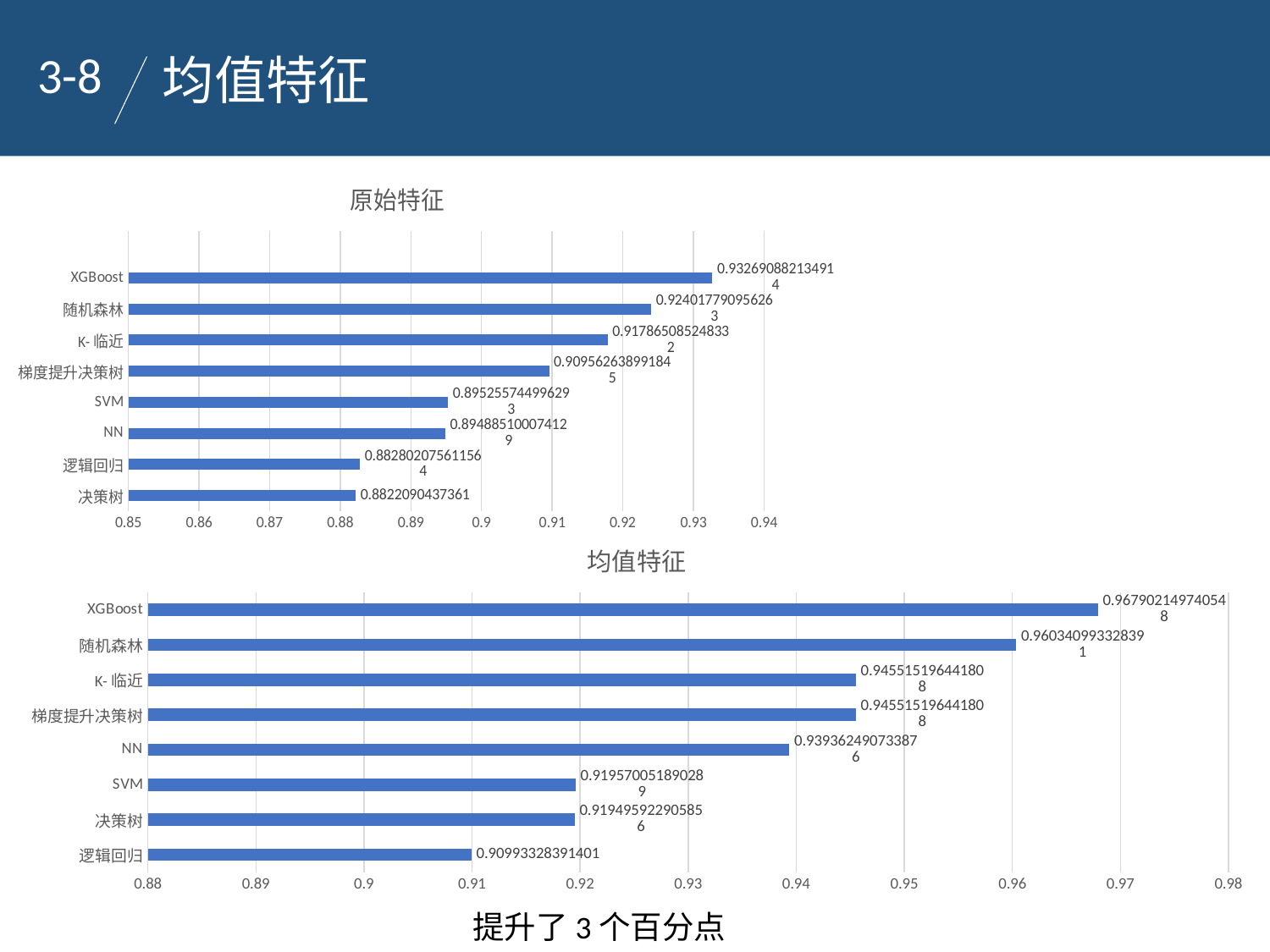

3-8
均值特征

### Chart: 原始特征

| Category | accuracy |
|---|---|
| 决策树 | 0.8822090437361 |
| 逻辑回归 | 0.882802075611564 |
| NN | 0.894885100074129 |
| SVM | 0.895255744996293 |
| 梯度提升决策树 | 0.909562638991845 |
| K-临近 | 0.917865085248332 |
| 随机森林 | 0.924017790956263 |
| XGBoost | 0.932690882134914 |

### Chart: 均值特征

| Category | accuracy |
|---|---|
| 逻辑回归 | 0.90993328391401 |
| 决策树 | 0.919495922905856 |
| SVM | 0.919570051890289 |
| NN | 0.939362490733876 |
| 梯度提升决策树 | 0.945515196441808 |
| K-临近 | 0.945515196441808 |
| 随机森林 | 0.960340993328391 |
| XGBoost | 0.967902149740548 |
提升了3个百分点